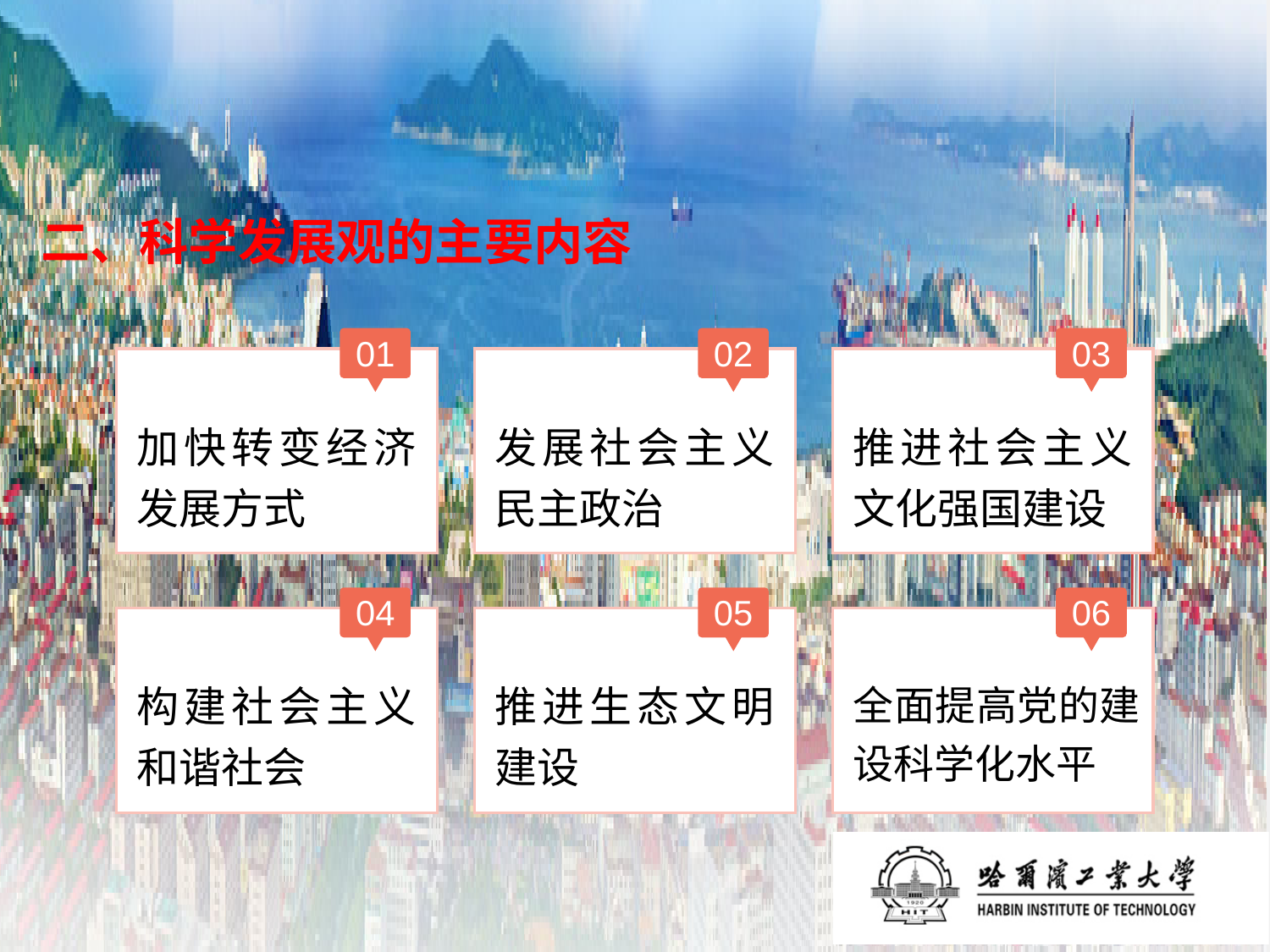

# 二、科学发展观的主要内容
01
02
03

加快转变经济发展方式
发展社会主义民主政治
推进社会主义文化强国建设
04
05
06

构建社会主义和谐社会
推进生态文明建设
全面提高党的建设科学化水平